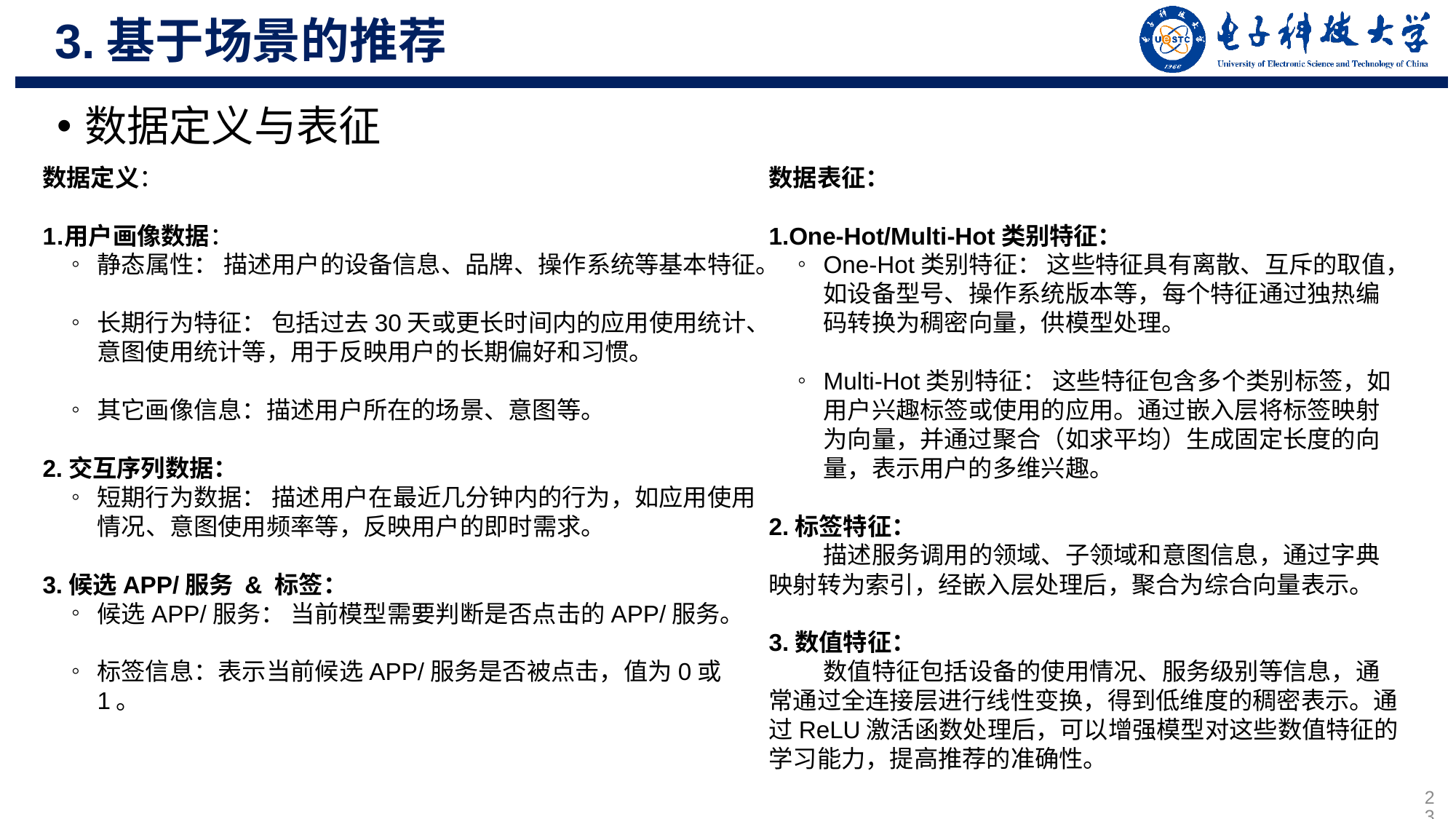

3.基于场景的推荐
数据定义与表征
数据定义：

用户画像数据：
静态属性： 描述用户的设备信息、品牌、操作系统等基本特征。

长期行为特征： 包括过去30天或更长时间内的应用使用统计、意图使用统计等，用于反映用户的长期偏好和习惯。

其它画像信息：描述用户所在的场景、意图等。

2.交互序列数据：
短期行为数据： 描述用户在最近几分钟内的行为，如应用使用情况、意图使用频率等，反映用户的即时需求。

3.候选APP/服务 & 标签：
候选APP/服务： 当前模型需要判断是否点击的APP/服务。

标签信息：表示当前候选APP/服务是否被点击，值为0或1。

数据表征：

One-Hot/Multi-Hot类别特征：
One-Hot类别特征： 这些特征具有离散、互斥的取值，如设备型号、操作系统版本等，每个特征通过独热编码转换为稠密向量，供模型处理。

Multi-Hot类别特征： 这些特征包含多个类别标签，如用户兴趣标签或使用的应用。通过嵌入层将标签映射为向量，并通过聚合（如求平均）生成固定长度的向量，表示用户的多维兴趣。

2.标签特征：
描述服务调用的领域、子领域和意图信息，通过字典映射转为索引，经嵌入层处理后，聚合为综合向量表示。

3.数值特征：
数值特征包括设备的使用情况、服务级别等信息，通常通过全连接层进行线性变换，得到低维度的稠密表示。通过ReLU激活函数处理后，可以增强模型对这些数值特征的学习能力，提高推荐的准确性。
23